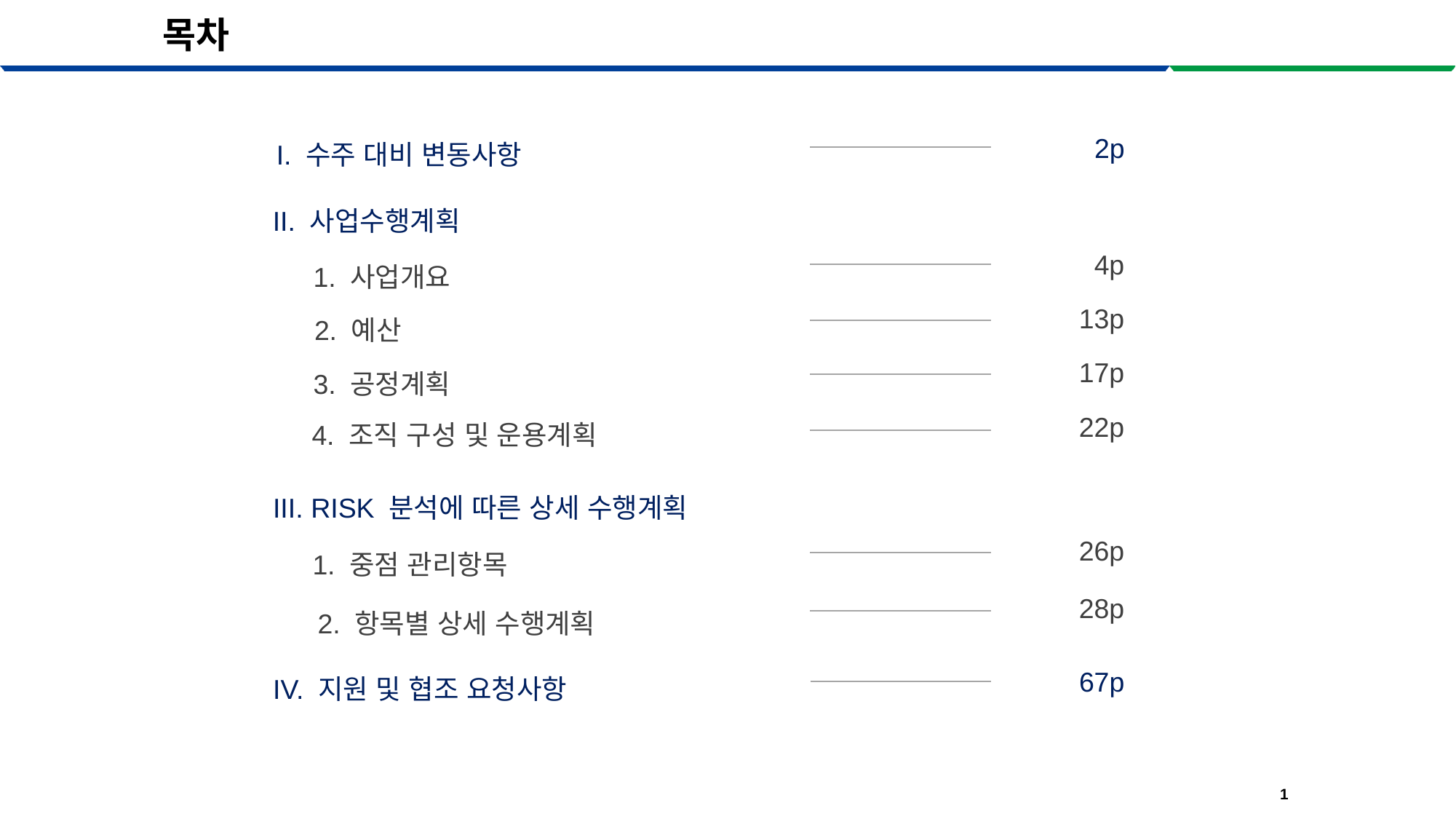

# 목차
I. 수주 대비 변동사항
2p
II. 사업수행계획
1. 사업개요
4p
2. 예산
13p
3. 공정계획
17p
4. 조직 구성 및 운용계획
22p
III. RISK 분석에 따른 상세 수행계획
1. 중점 관리항목
26p
2. 항목별 상세 수행계획
28p
IV. 지원 및 협조 요청사항
67p
1